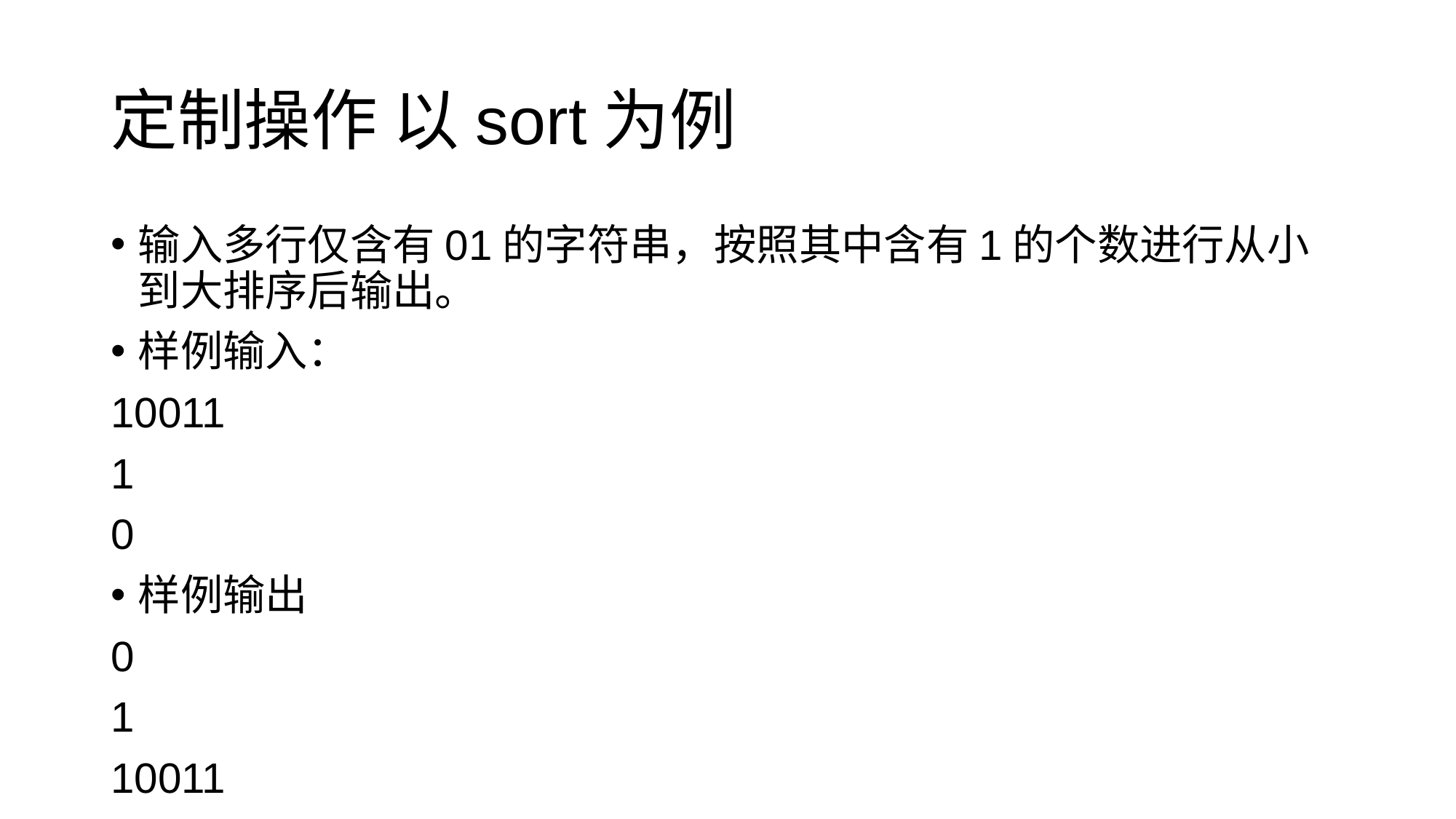

# 定制操作 以sort为例
输入多行仅含有01的字符串，按照其中含有1的个数进行从小到大排序后输出。
样例输入：
10011
1
0
样例输出
0
1
10011